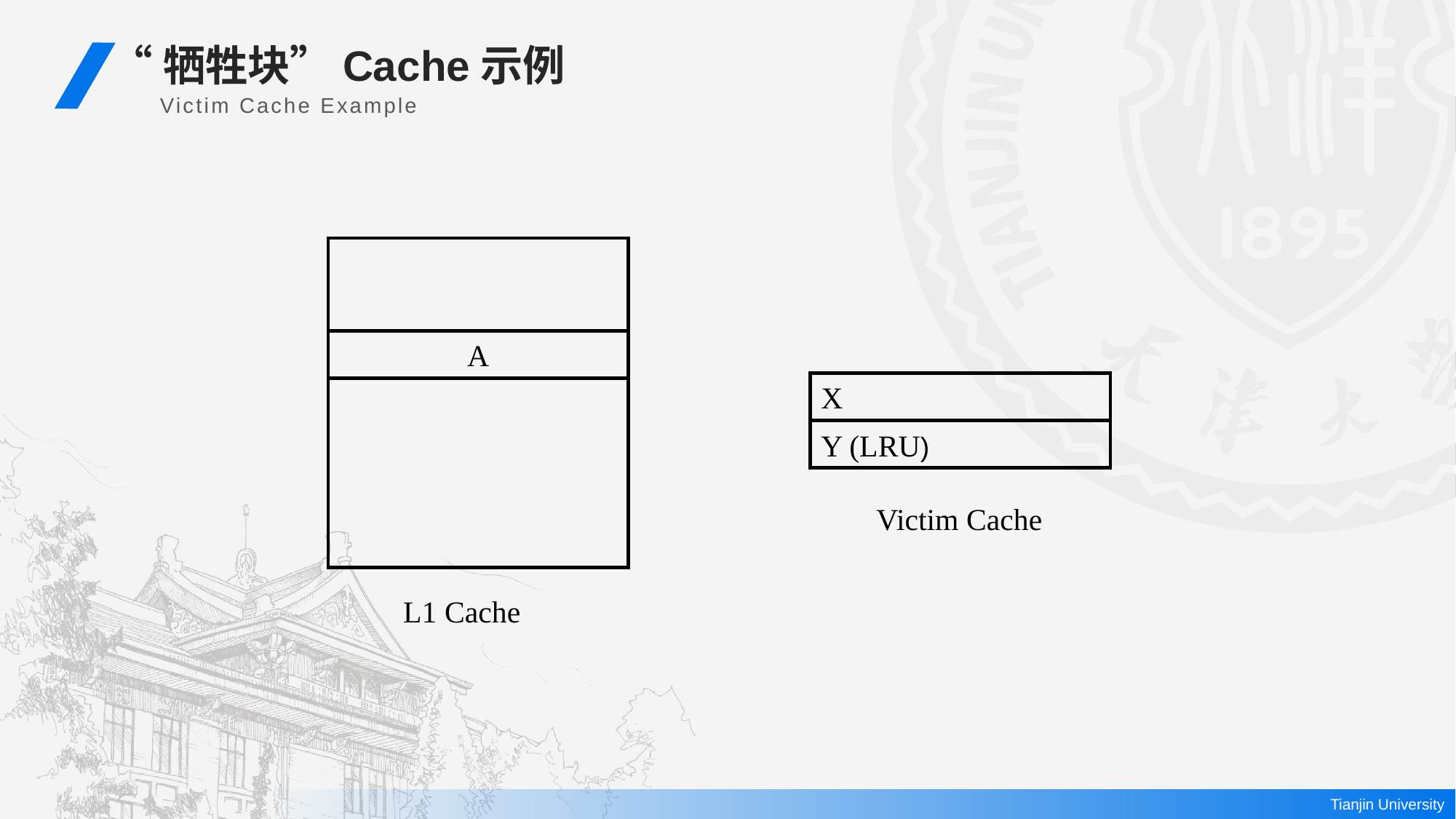

“牺牲块”Cache示例
  Victim Cache Example

A
X
Y (LRU)
Victim Cache
L1 Cache